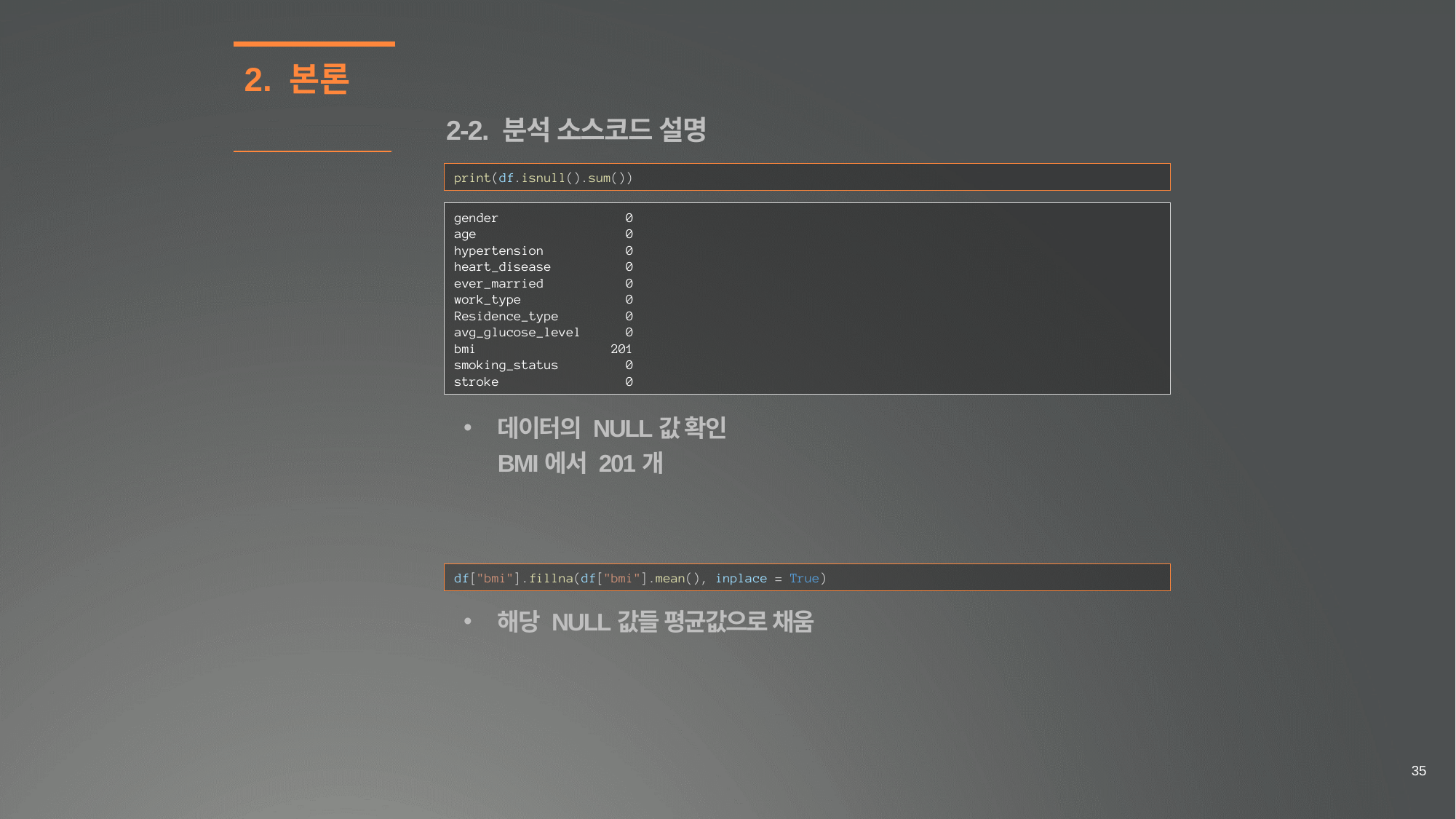

2. 본론
2-2. 분석 소스코드 설명
print(df.isnull().sum())
gender                 0
age                    0
hypertension           0
heart_disease          0
ever_married           0
work_type              0
Residence_type         0
avg_glucose_level      0
bmi                  201
smoking_status         0
stroke                 0
데이터의 NULL값 확인
BMI에서 201개
df["bmi"].fillna(df["bmi"].mean(), inplace = True)
해당 NULL값들 평균값으로 채움